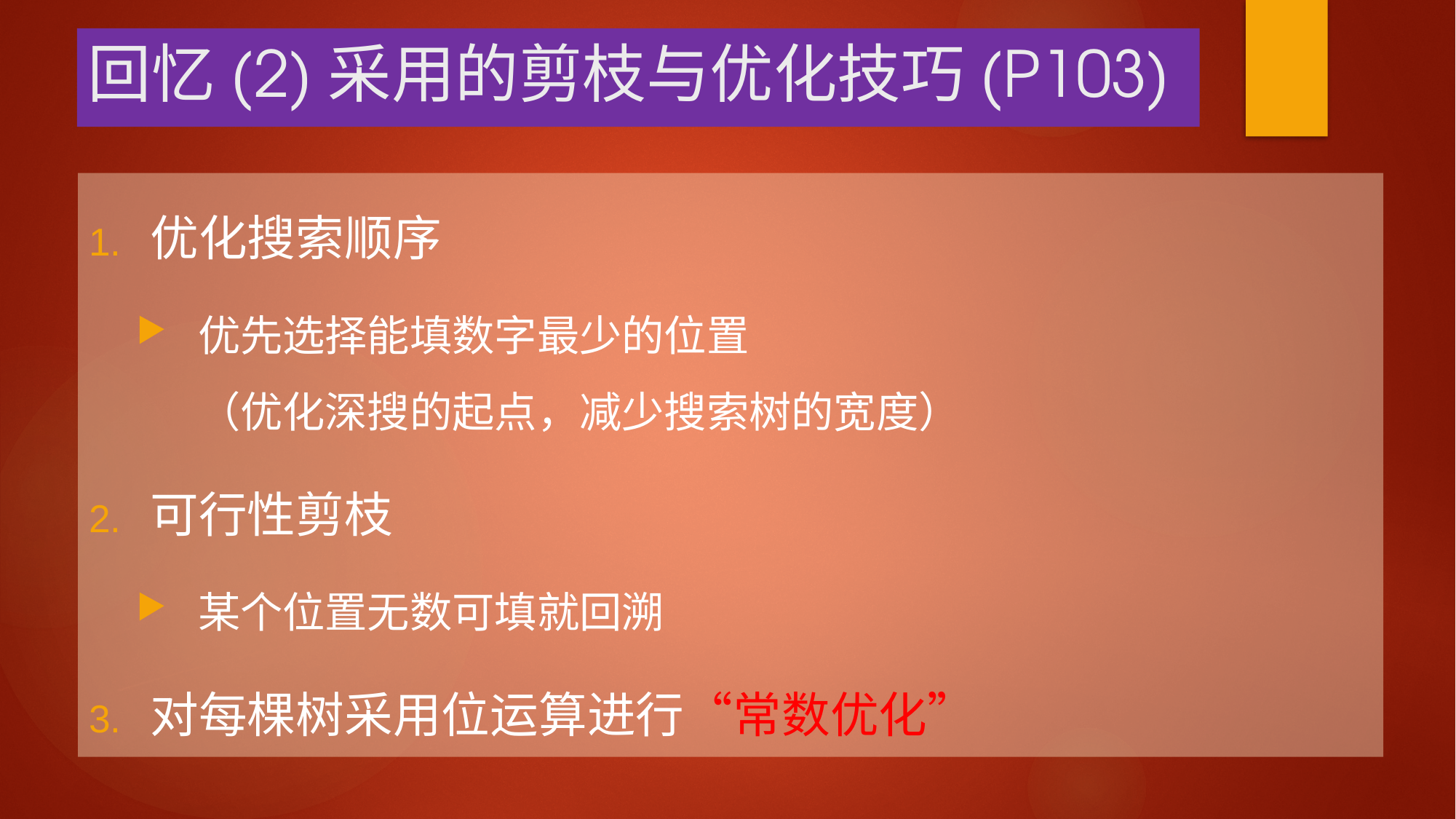

# 回忆(2)采用的剪枝与优化技巧(P103)
优化搜索顺序
优先选择能填数字最少的位置
（优化深搜的起点，减少搜索树的宽度）
可行性剪枝
某个位置无数可填就回溯
对每棵树采用位运算进行“常数优化”